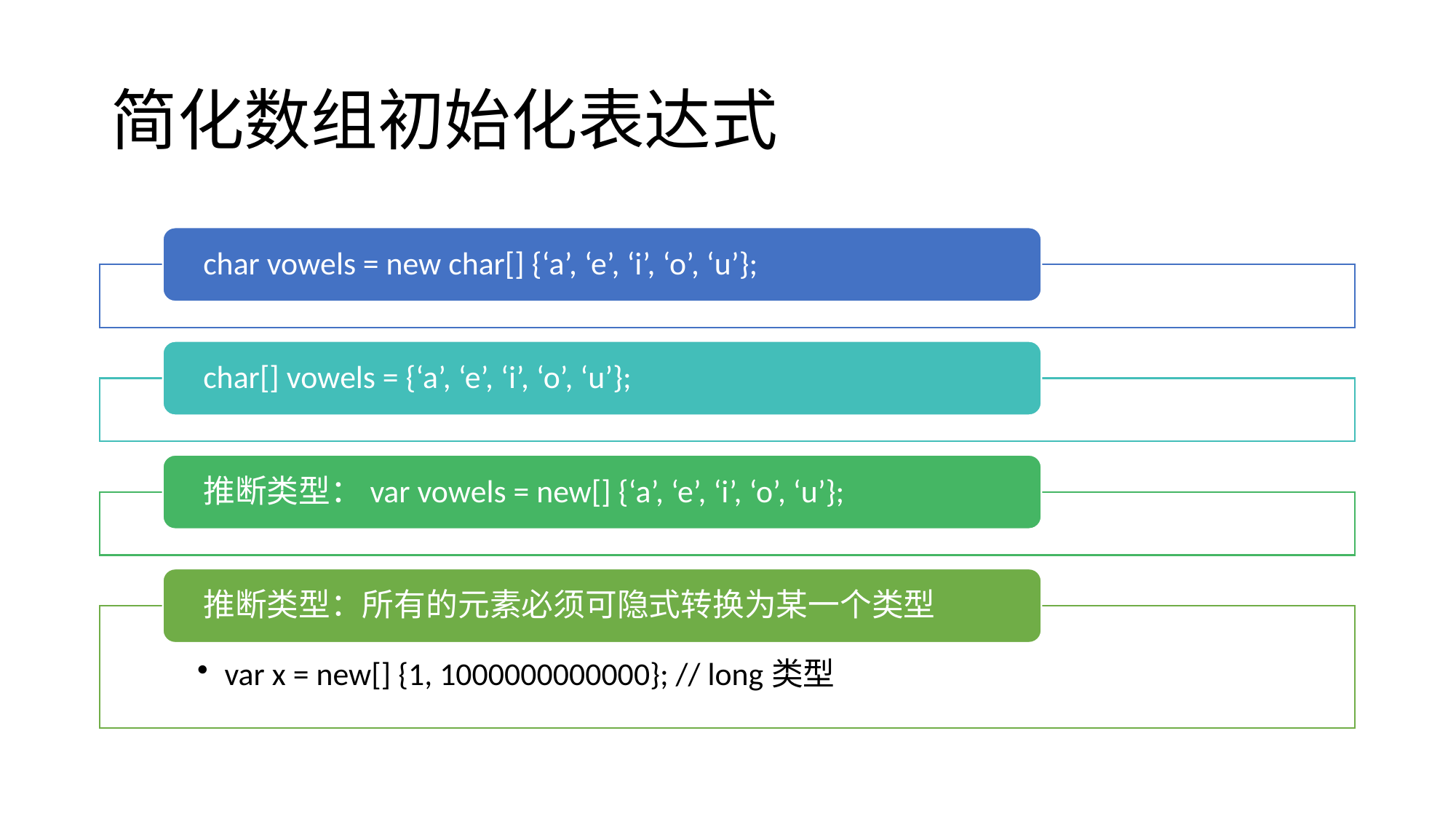

# 简化数组初始化表达式
char vowels = new char[] {‘a’, ‘e’, ‘i’, ‘o’, ‘u’};
char[] vowels = {‘a’, ‘e’, ‘i’, ‘o’, ‘u’};
推断类型：var vowels = new[] {‘a’, ‘e’, ‘i’, ‘o’, ‘u’};
var x = new[] {1, 1000000000000}; // long类型
推断类型：所有的元素必须可隐式转换为某一个类型